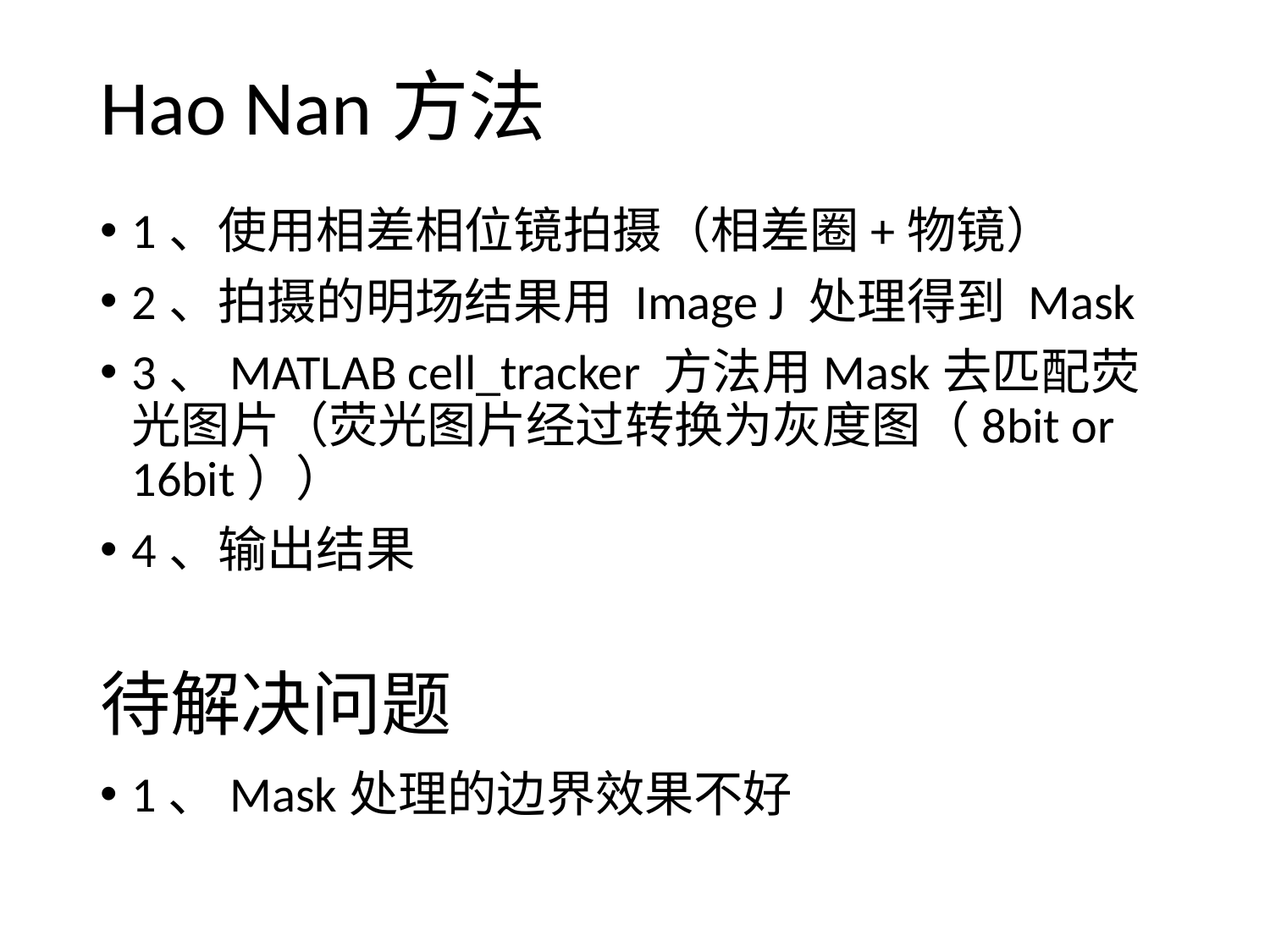

# Hao Nan方法
1、使用相差相位镜拍摄（相差圈+物镜）
2、拍摄的明场结果用 Image J 处理得到 Mask
3、MATLAB cell_tracker 方法用Mask去匹配荧光图片（荧光图片经过转换为灰度图（8bit or 16bit））
4、输出结果

待解决问题
1、Mask处理的边界效果不好